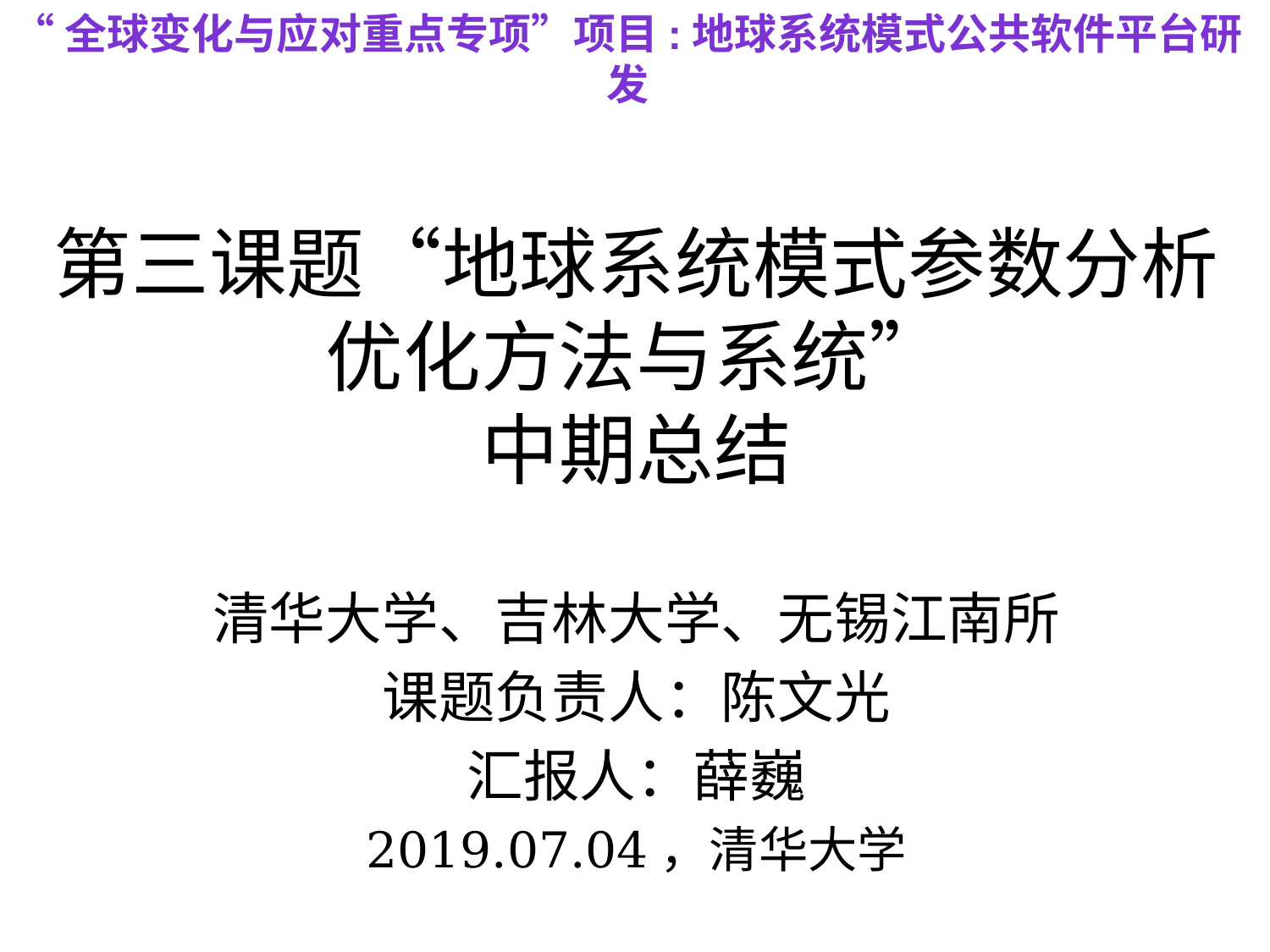

“全球变化与应对重点专项”项目:地球系统模式公共软件平台研发
# 第三课题“地球系统模式参数分析优化方法与系统” 中期总结
清华大学、吉林大学、无锡江南所
课题负责人：陈文光
汇报人：薛巍
2019.07.04，清华大学